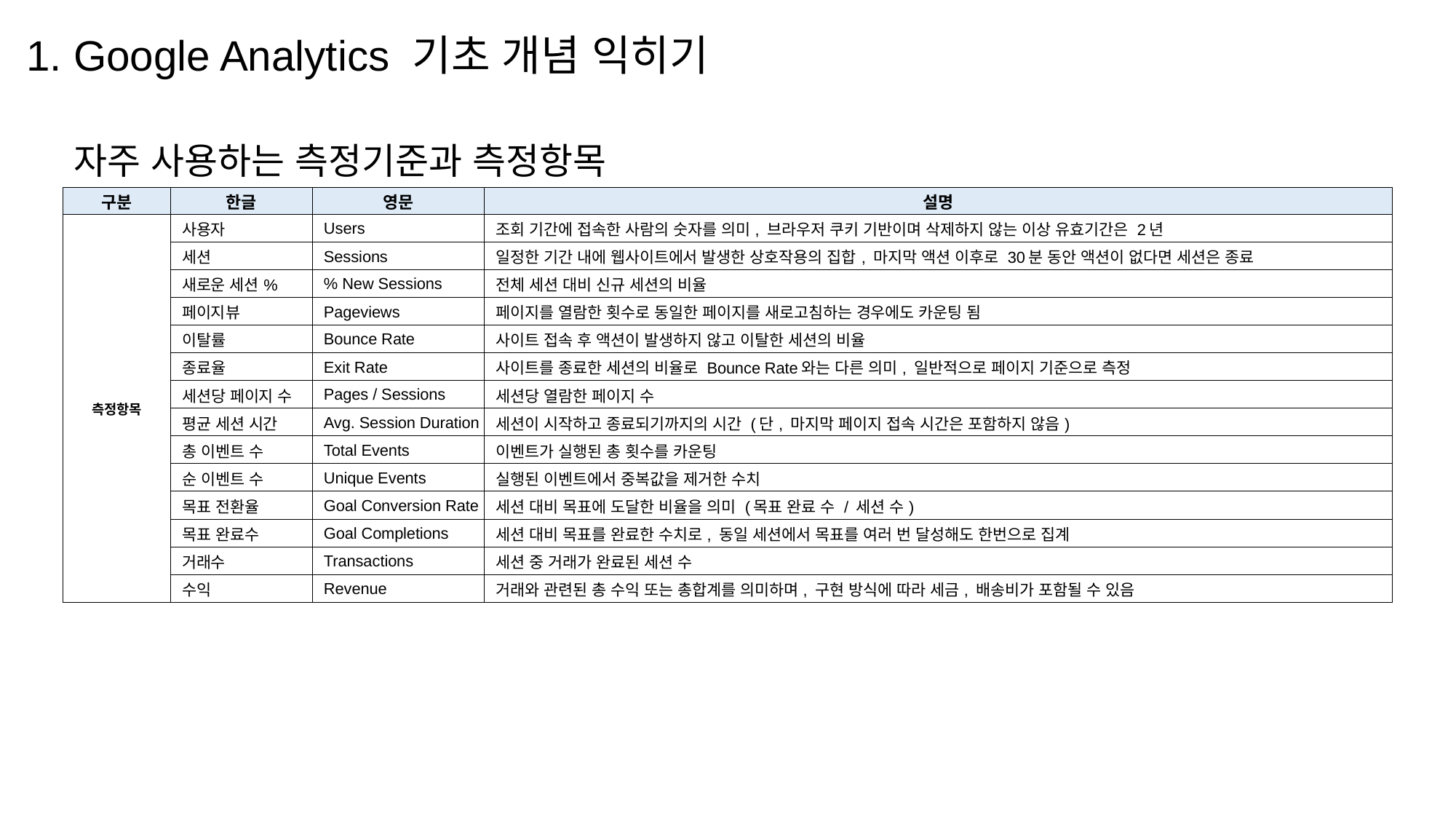

1. Google Analytics 기초 개념 익히기
자주 사용하는 측정기준과 측정항목
| 구분 | 한글 | 영문 | 설명 |
| --- | --- | --- | --- |
| 측정항목 | 사용자 | Users | 조회 기간에 접속한 사람의 숫자를 의미, 브라우저 쿠키 기반이며 삭제하지 않는 이상 유효기간은 2년 |
|  | 세션 | Sessions | 일정한 기간 내에 웹사이트에서 발생한 상호작용의 집합, 마지막 액션 이후로 30분 동안 액션이 없다면 세션은 종료 |
|  | 새로운 세션% | % New Sessions | 전체 세션 대비 신규 세션의 비율 |
|  | 페이지뷰 | Pageviews | 페이지를 열람한 횟수로 동일한 페이지를 새로고침하는 경우에도 카운팅 됨 |
|  | 이탈률 | Bounce Rate | 사이트 접속 후 액션이 발생하지 않고 이탈한 세션의 비율 |
|  | 종료율 | Exit Rate | 사이트를 종료한 세션의 비율로 Bounce Rate와는 다른 의미, 일반적으로 페이지 기준으로 측정 |
|  | 세션당 페이지 수 | Pages / Sessions | 세션당 열람한 페이지 수 |
|  | 평균 세션 시간 | Avg. Session Duration | 세션이 시작하고 종료되기까지의 시간 (단, 마지막 페이지 접속 시간은 포함하지 않음) |
|  | 총 이벤트 수 | Total Events | 이벤트가 실행된 총 횟수를 카운팅 |
|  | 순 이벤트 수 | Unique Events | 실행된 이벤트에서 중복값을 제거한 수치 |
|  | 목표 전환율 | Goal Conversion Rate | 세션 대비 목표에 도달한 비율을 의미 (목표 완료 수 / 세션 수) |
|  | 목표 완료수 | Goal Completions | 세션 대비 목표를 완료한 수치로, 동일 세션에서 목표를 여러 번 달성해도 한번으로 집계 |
|  | 거래수 | Transactions | 세션 중 거래가 완료된 세션 수 |
|  | 수익 | Revenue | 거래와 관련된 총 수익 또는 총합계를 의미하며, 구현 방식에 따라 세금, 배송비가 포함될 수 있음 |